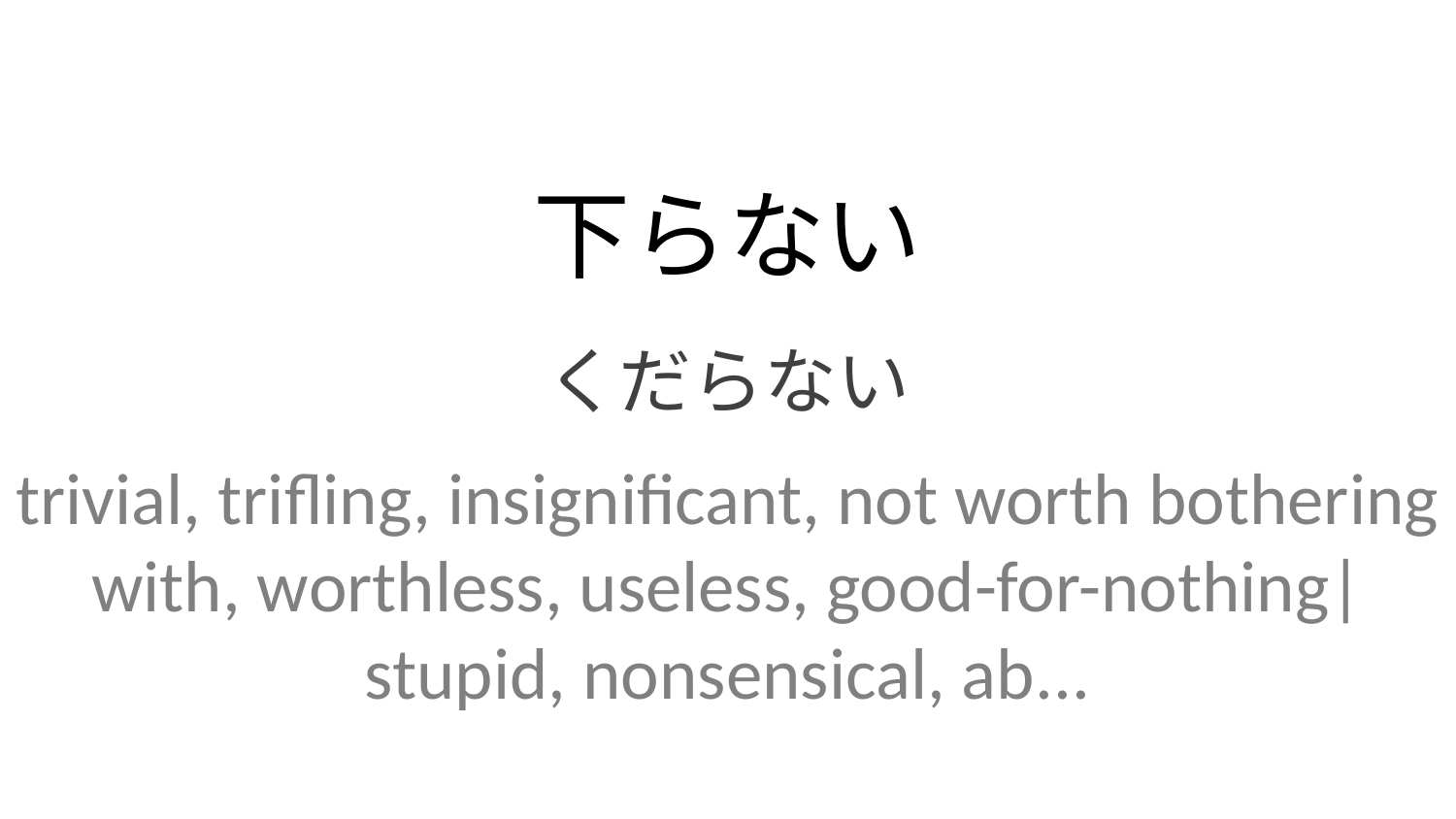

下らない

くだらない
trivial, trifling, insignificant, not worth bothering with, worthless, useless, good-for-nothing| stupid, nonsensical, ab...